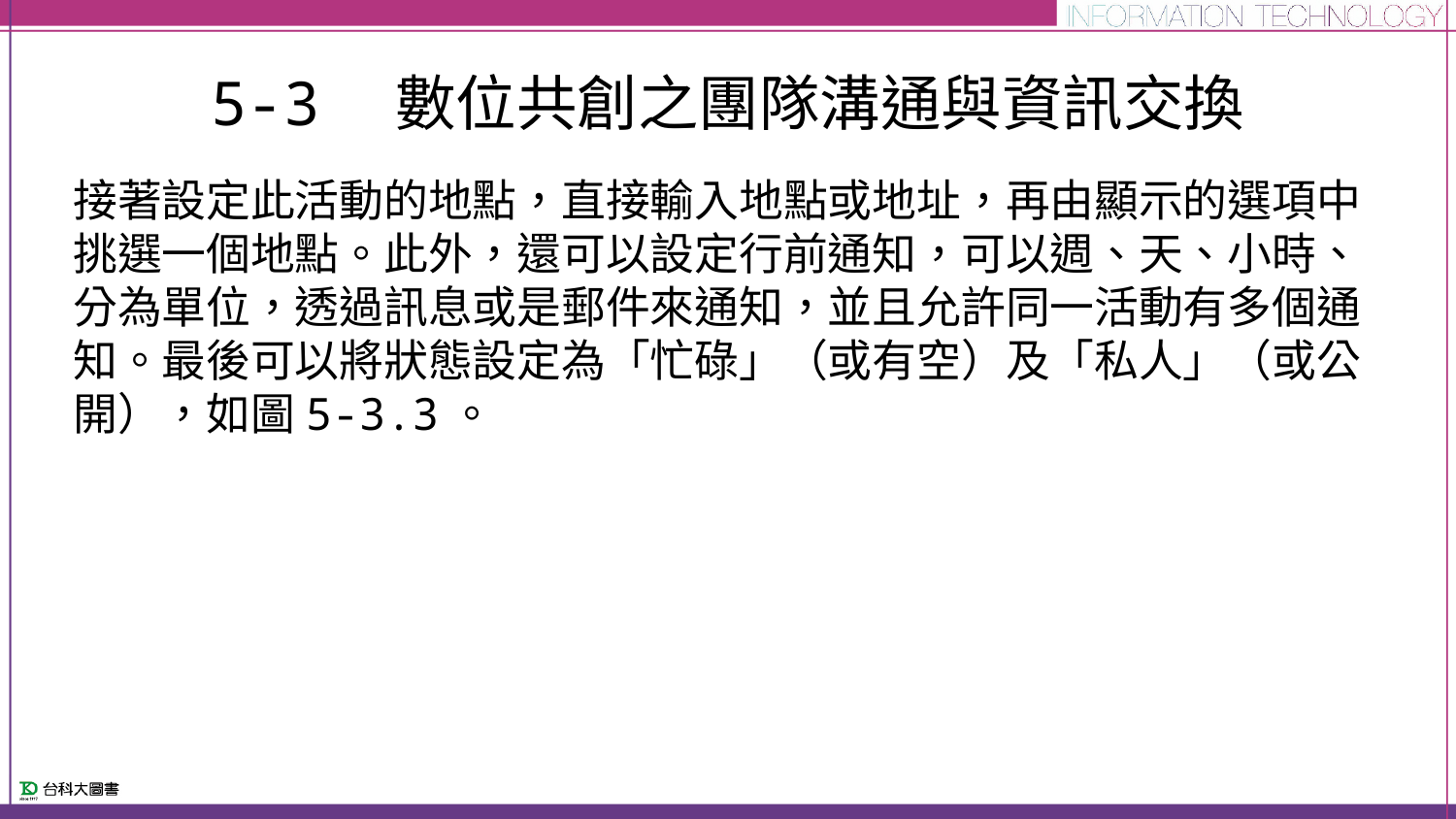

# 5-3　數位共創之團隊溝通與資訊交換
接著設定此活動的地點，直接輸入地點或地址，再由顯示的選項中挑選一個地點。此外，還可以設定行前通知，可以週、天、小時、分為單位，透過訊息或是郵件來通知，並且允許同一活動有多個通知。最後可以將狀態設定為「忙碌」（或有空）及「私人」（或公開），如圖5-3.3。